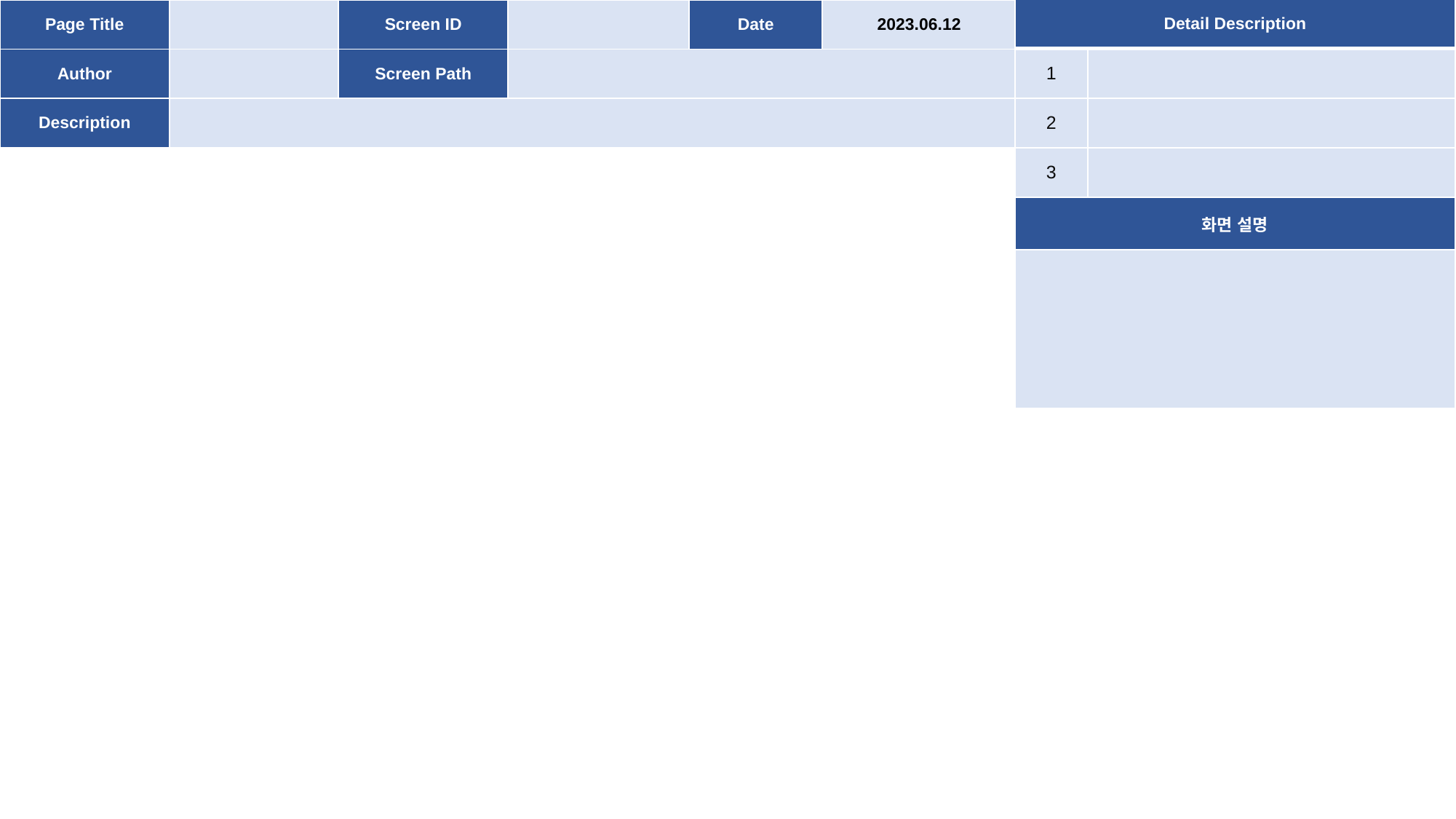

| Page Title |  | Screen ID |  | Date | 2023.06.12 |
| --- | --- | --- | --- | --- | --- |
| Author |  | Screen Path |  |  |  |
| Description |  |  |  |  |  |
| Detail Description |  |
| --- | --- |
| 1 |  |
| 2 |  |
| 3 |  |
| 화면 설명 |  |
|  |  |